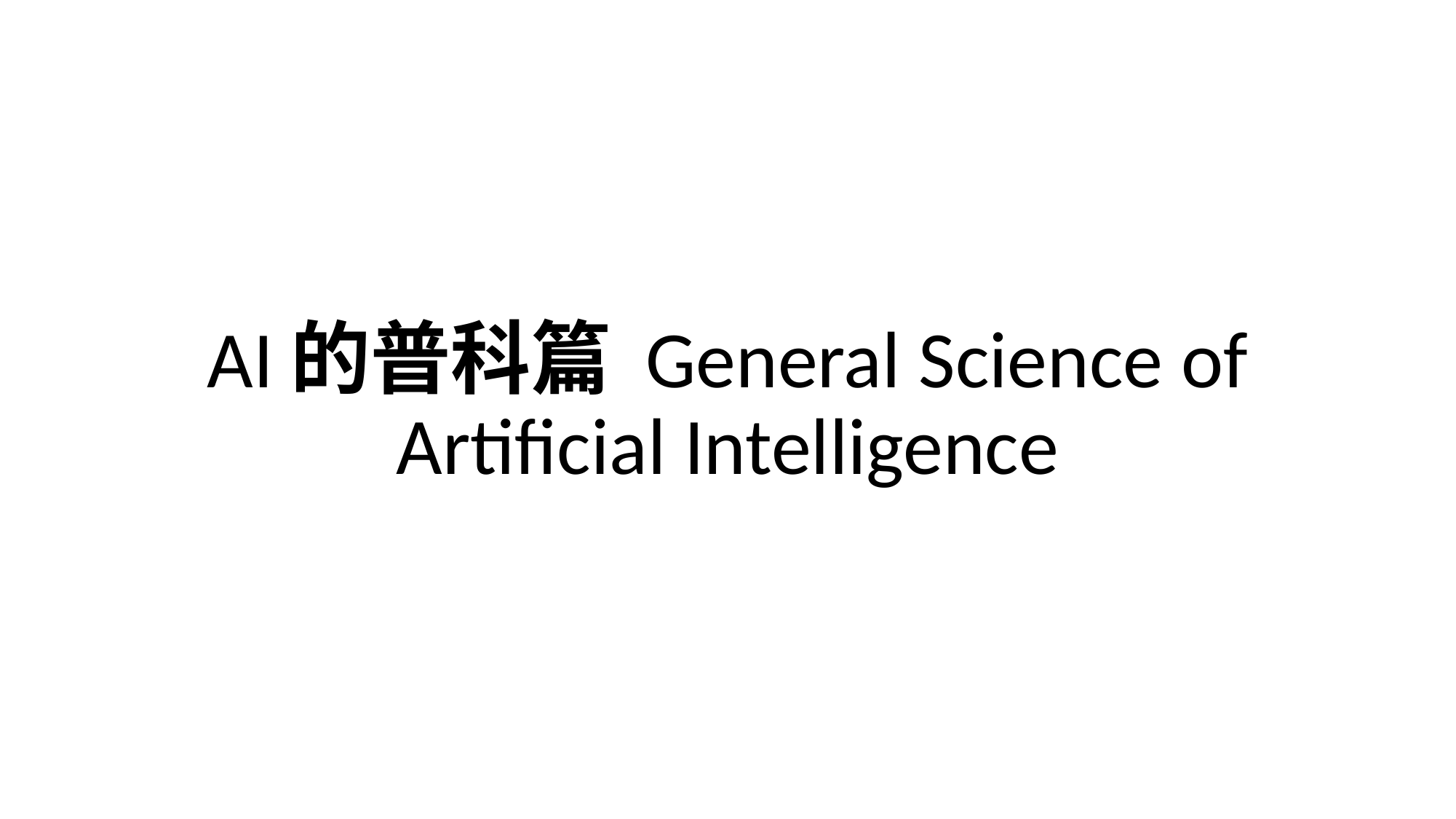

# AI的普科篇 General Science of Artificial Intelligence